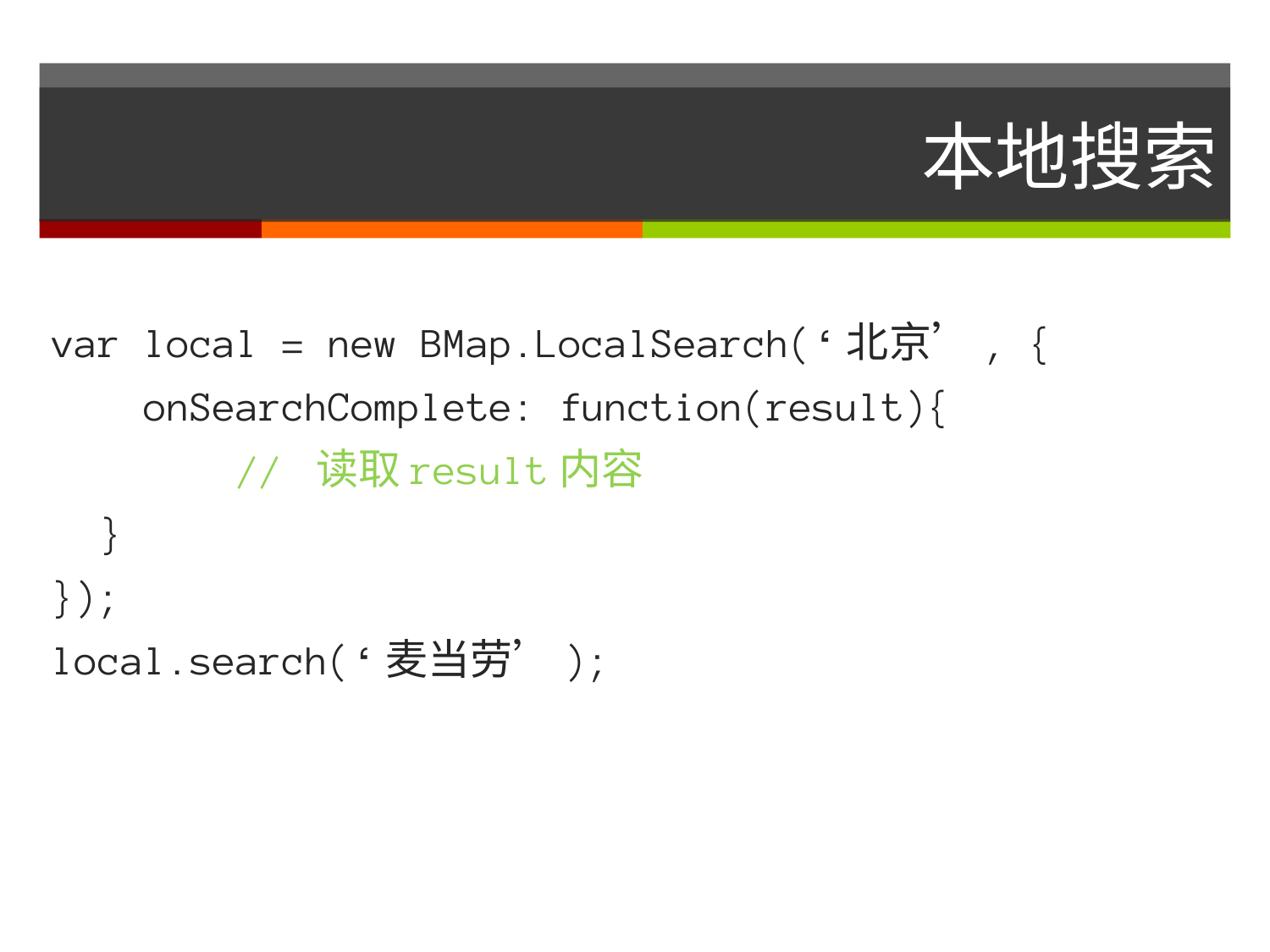

# 本地搜索
var local = new BMap.LocalSearch(‘北京’, {
    onSearchComplete: function(result){
        // 读取result内容
    }
});
local.search(‘麦当劳’);